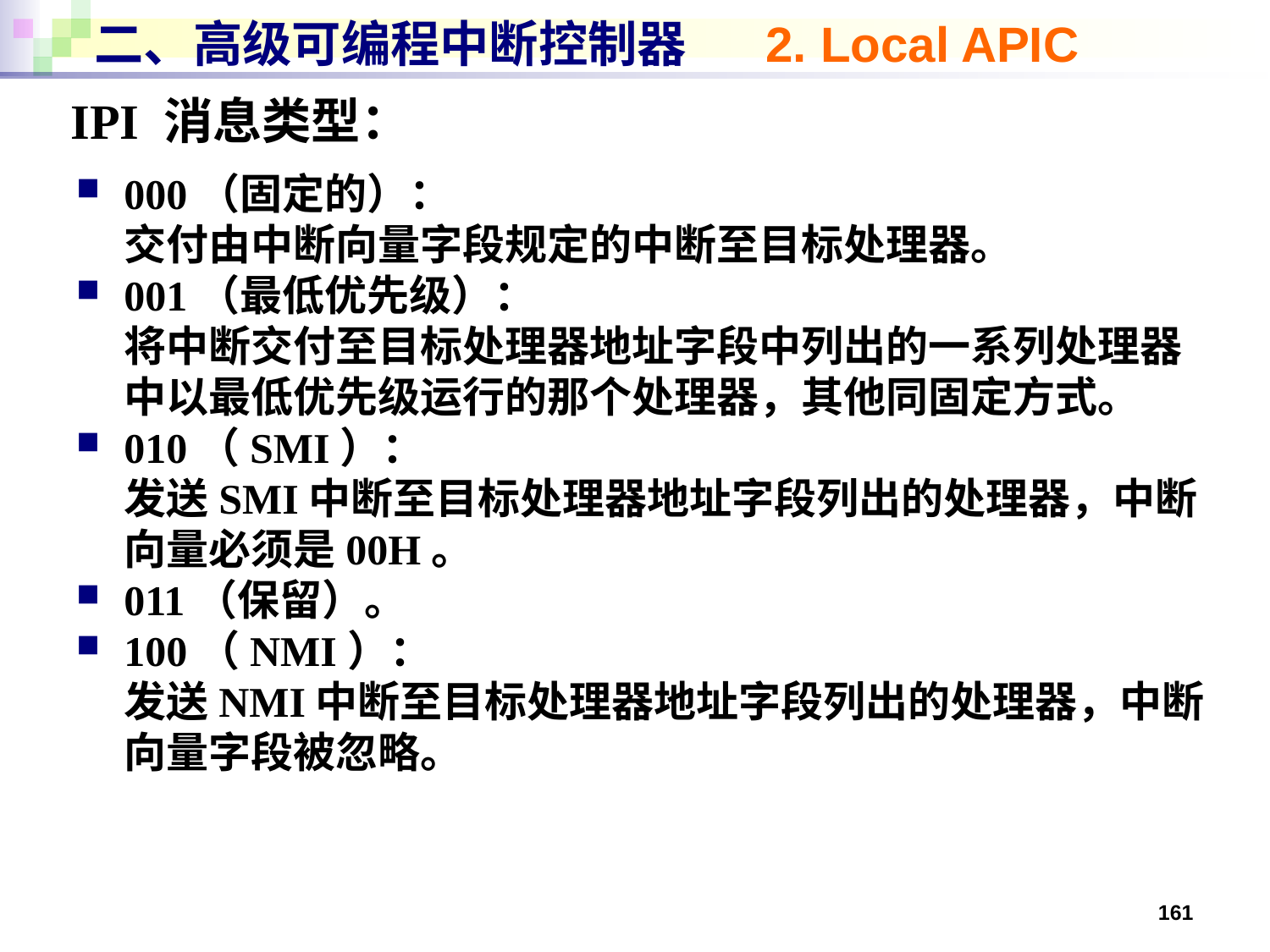

# 二、高级可编程中断控制器      2. Local APIC
IPI 消息类型：
000（固定的）：
交付由中断向量字段规定的中断至目标处理器。
001（最低优先级）：
将中断交付至目标处理器地址字段中列出的一系列处理器中以最低优先级运行的那个处理器，其他同固定方式。
010（SMI）：
发送SMI中断至目标处理器地址字段列出的处理器，中断向量必须是00H。
011（保留）。
100（NMI）：
发送NMI中断至目标处理器地址字段列出的处理器，中断向量字段被忽略。
161